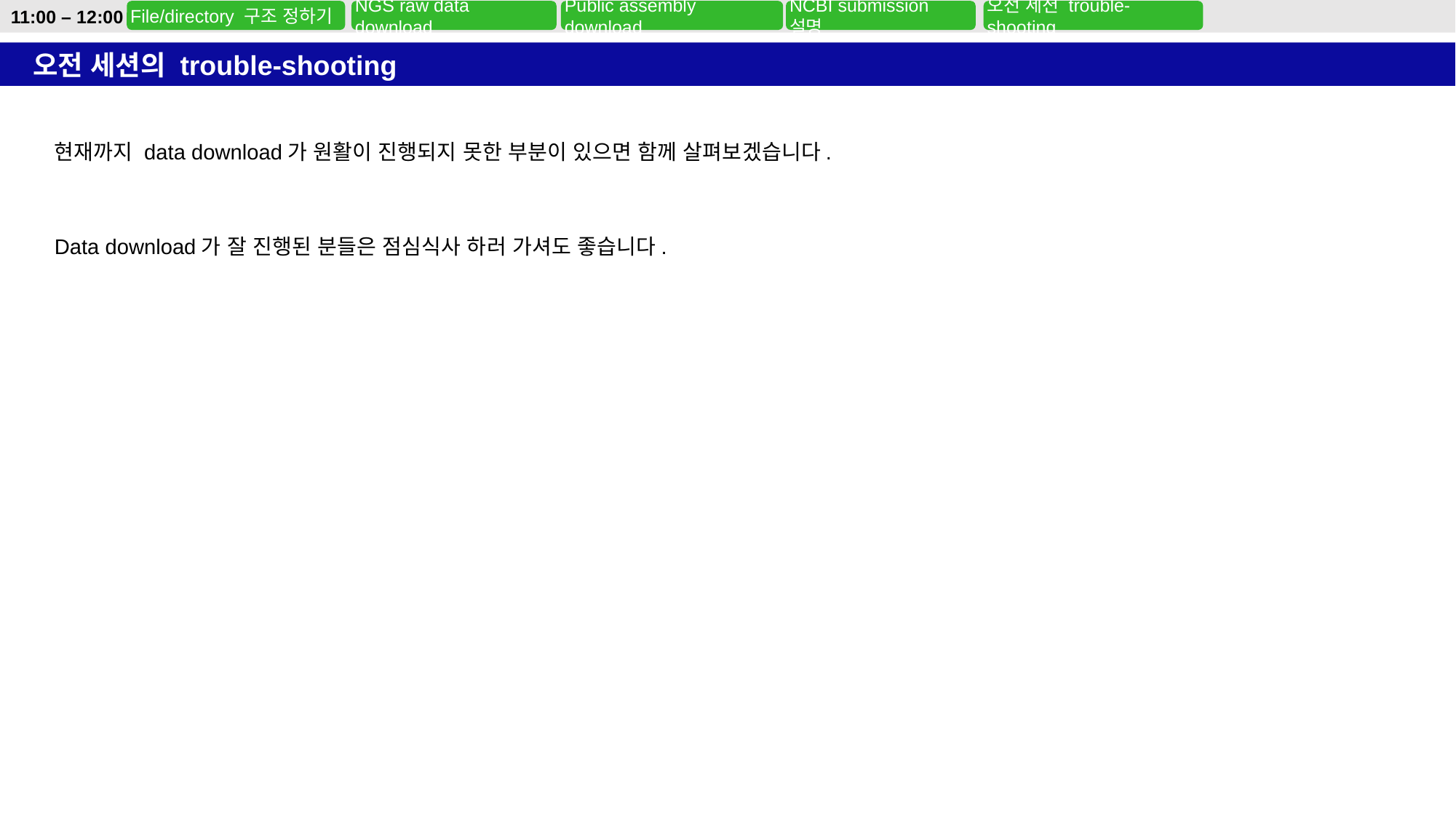

11:00 – 12:00
File/directory 구조 정하기
NGS raw data download
Public assembly download
NCBI submission 설명
오전 세션 trouble-shooting
오전 세션의 trouble-shooting
현재까지 data download가 원활이 진행되지 못한 부분이 있으면 함께 살펴보겠습니다.
Data download가 잘 진행된 분들은 점심식사 하러 가셔도 좋습니다.